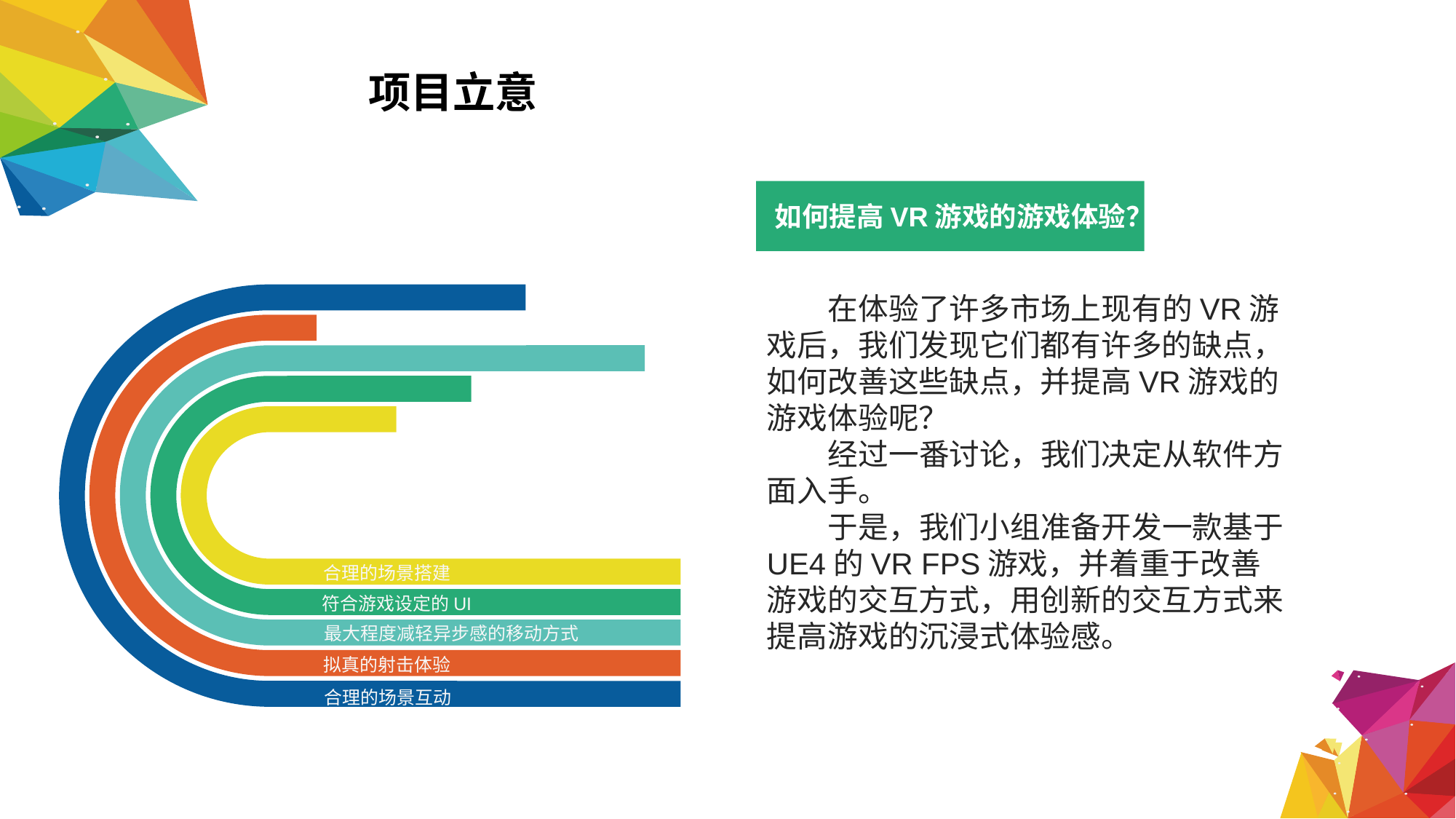

项目立意
如何提高VR游戏的游戏体验？

        在体验了许多市场上现有的VR游戏后，我们发现它们都有许多的缺点，如何改善这些缺点，并提高VR游戏的游戏体验呢？
        经过一番讨论，我们决定从软件方面入手。
        于是，我们小组准备开发一款基于UE4的VR FPS游戏，并着重于改善游戏的交互方式，用创新的交互方式来提高游戏的沉浸式体验感。

合理的场景搭建
符合游戏设定的UI
最大程度减轻异步感的移动方式
拟真的射击体验

合理的场景互动